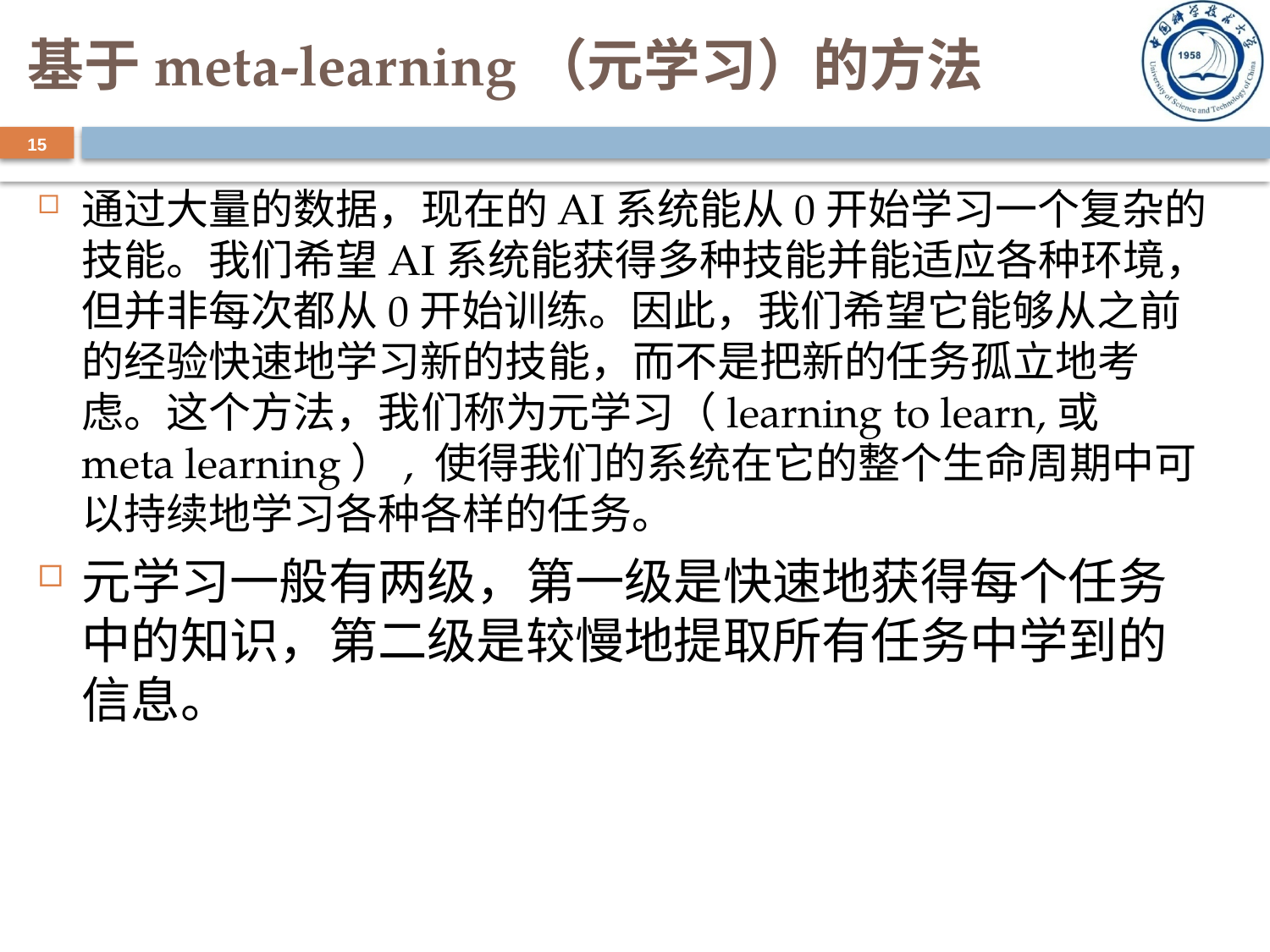

# 基于meta-learning（元学习）的方法
15
通过大量的数据，现在的AI系统能从0开始学习一个复杂的技能。我们希望AI系统能获得多种技能并能适应各种环境，但并非每次都从0开始训练。因此，我们希望它能够从之前的经验快速地学习新的技能，而不是把新的任务孤立地考虑。这个方法，我们称为元学习（learning to learn,或meta learning）, 使得我们的系统在它的整个生命周期中可以持续地学习各种各样的任务。
元学习一般有两级，第一级是快速地获得每个任务中的知识，第二级是较慢地提取所有任务中学到的信息。